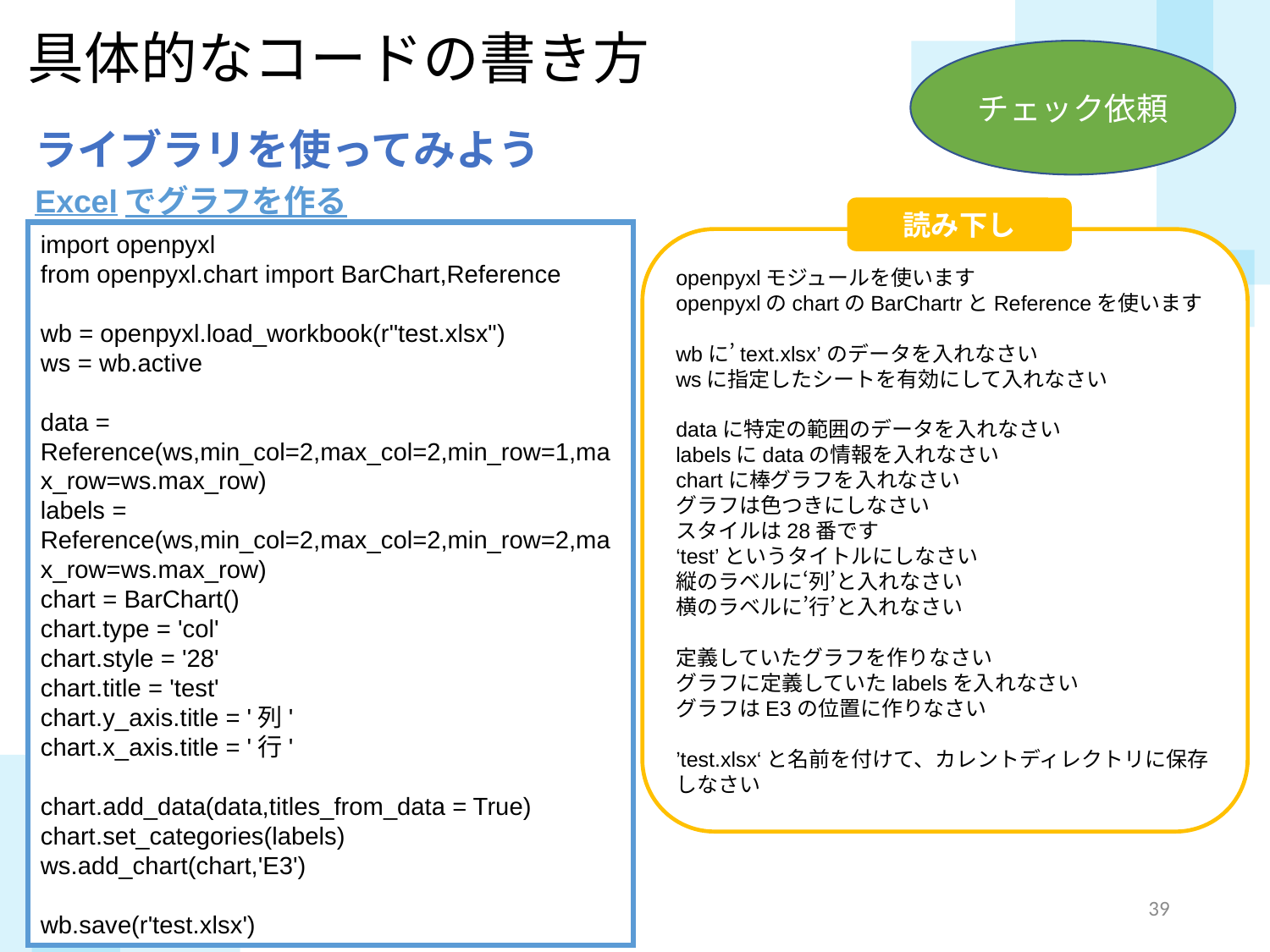

具体的なコードの書き方
チェック依頼
ライブラリを使ってみよう
Excelでグラフを作る
読み下し
openpyxlモジュールを使います
openpyxlのchartのBarChartrとReferenceを使います

wbに’text.xlsx’のデータを入れなさい
wsに指定したシートを有効にして入れなさい

dataに特定の範囲のデータを入れなさい
labelsにdataの情報を入れなさい
chartに棒グラフを入れなさい
グラフは色つきにしなさい
スタイルは28番です
‘test’というタイトルにしなさい
縦のラベルに‘列’と入れなさい
横のラベルに’行’と入れなさい

定義していたグラフを作りなさい
グラフに定義していたlabelsを入れなさい
グラフはE3の位置に作りなさい

’test.xlsx‘と名前を付けて、カレントディレクトリに保存しなさい
import openpyxl
from openpyxl.chart import BarChart,Reference

wb = openpyxl.load_workbook(r"test.xlsx")
ws = wb.active

data = Reference(ws,min_col=2,max_col=2,min_row=1,max_row=ws.max_row)
labels = Reference(ws,min_col=2,max_col=2,min_row=2,max_row=ws.max_row)
chart = BarChart()
chart.type = 'col'
chart.style = '28'
chart.title = 'test'
chart.y_axis.title = '列'
chart.x_axis.title = '行'

chart.add_data(data,titles_from_data = True)
chart.set_categories(labels)
ws.add_chart(chart,'E3')

wb.save(r'test.xlsx')
39